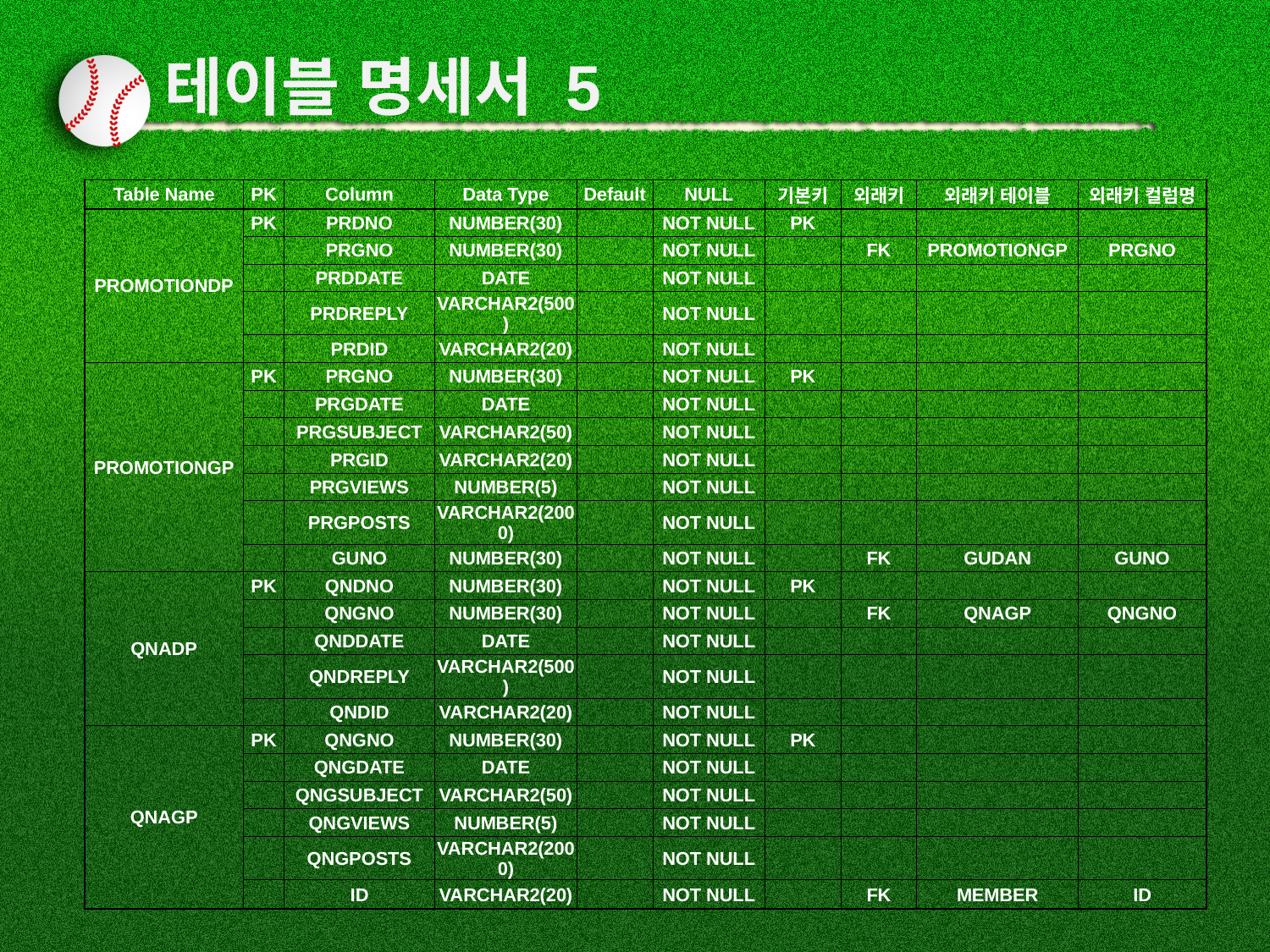

# 테이블 명세서 5
| Table Name | PK | Column | Data Type | Default | NULL | 기본키 | 외래키 | 외래키 테이블 | 외래키 컬럼명 |
| --- | --- | --- | --- | --- | --- | --- | --- | --- | --- |
| PROMOTIONDP | PK | PRDNO | NUMBER(30) |  | NOT NULL | PK |  |  |  |
|  |  | PRGNO | NUMBER(30) |  | NOT NULL |  | FK | PROMOTIONGP | PRGNO |
|  |  | PRDDATE | DATE |  | NOT NULL |  |  |  |  |
|  |  | PRDREPLY | VARCHAR2(500) |  | NOT NULL |  |  |  |  |
|  |  | PRDID | VARCHAR2(20) |  | NOT NULL |  |  |  |  |
| PROMOTIONGP | PK | PRGNO | NUMBER(30) |  | NOT NULL | PK |  |  |  |
|  |  | PRGDATE | DATE |  | NOT NULL |  |  |  |  |
|  |  | PRGSUBJECT | VARCHAR2(50) |  | NOT NULL |  |  |  |  |
|  |  | PRGID | VARCHAR2(20) |  | NOT NULL |  |  |  |  |
|  |  | PRGVIEWS | NUMBER(5) |  | NOT NULL |  |  |  |  |
|  |  | PRGPOSTS | VARCHAR2(2000) |  | NOT NULL |  |  |  |  |
|  |  | GUNO | NUMBER(30) |  | NOT NULL |  | FK | GUDAN | GUNO |
| QNADP | PK | QNDNO | NUMBER(30) |  | NOT NULL | PK |  |  |  |
|  |  | QNGNO | NUMBER(30) |  | NOT NULL |  | FK | QNAGP | QNGNO |
|  |  | QNDDATE | DATE |  | NOT NULL |  |  |  |  |
|  |  | QNDREPLY | VARCHAR2(500) |  | NOT NULL |  |  |  |  |
|  |  | QNDID | VARCHAR2(20) |  | NOT NULL |  |  |  |  |
| QNAGP | PK | QNGNO | NUMBER(30) |  | NOT NULL | PK |  |  |  |
|  |  | QNGDATE | DATE |  | NOT NULL |  |  |  |  |
|  |  | QNGSUBJECT | VARCHAR2(50) |  | NOT NULL |  |  |  |  |
|  |  | QNGVIEWS | NUMBER(5) |  | NOT NULL |  |  |  |  |
|  |  | QNGPOSTS | VARCHAR2(2000) |  | NOT NULL |  |  |  |  |
|  |  | ID | VARCHAR2(20) |  | NOT NULL |  | FK | MEMBER | ID |